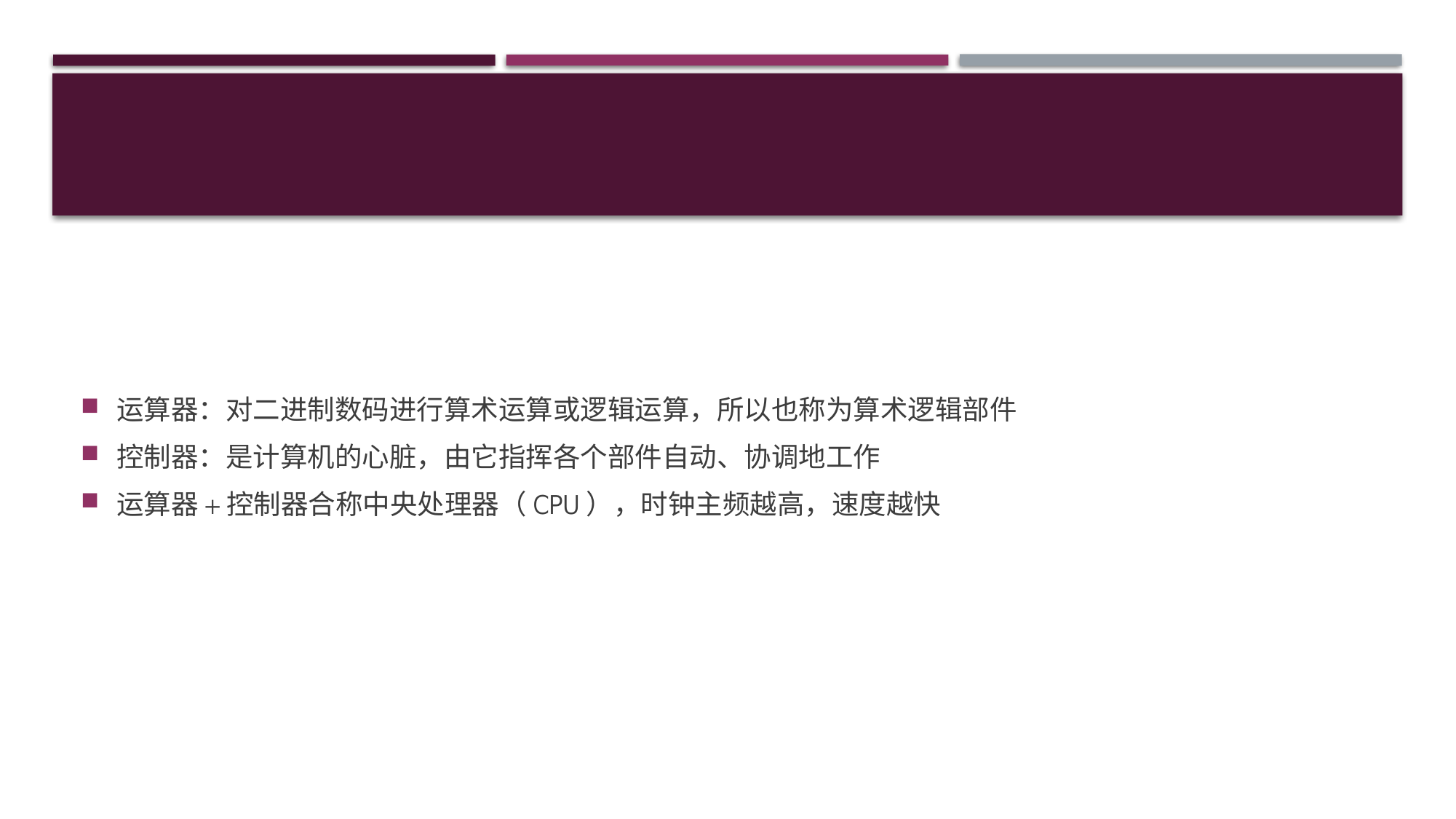

#
运算器：对二进制数码进行算术运算或逻辑运算，所以也称为算术逻辑部件
控制器：是计算机的心脏，由它指挥各个部件自动、协调地工作
运算器+控制器合称中央处理器（CPU），时钟主频越高，速度越快